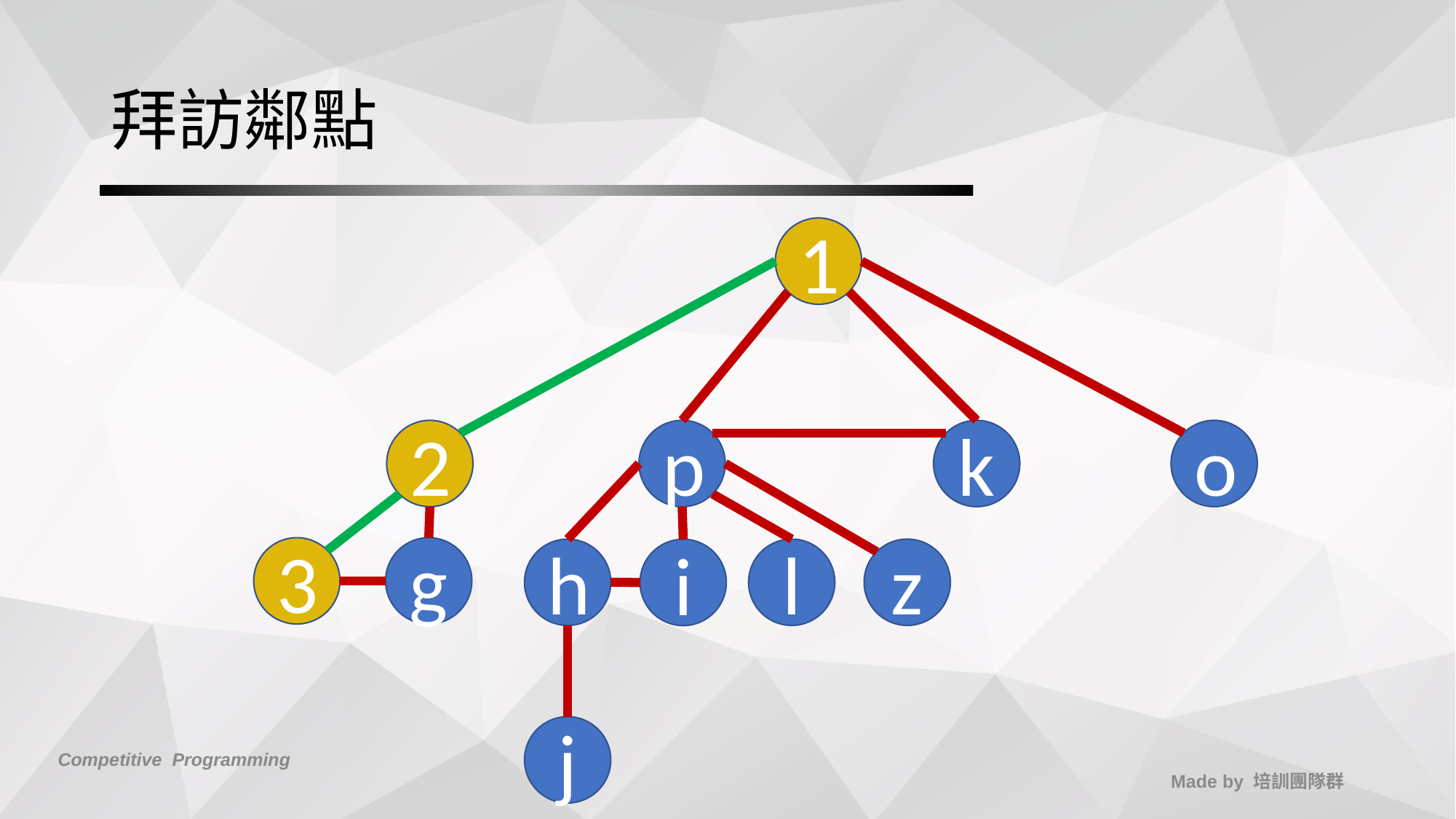

# 拜訪鄰點

1
2
p
k
o
3
g
h
l
z
i
j